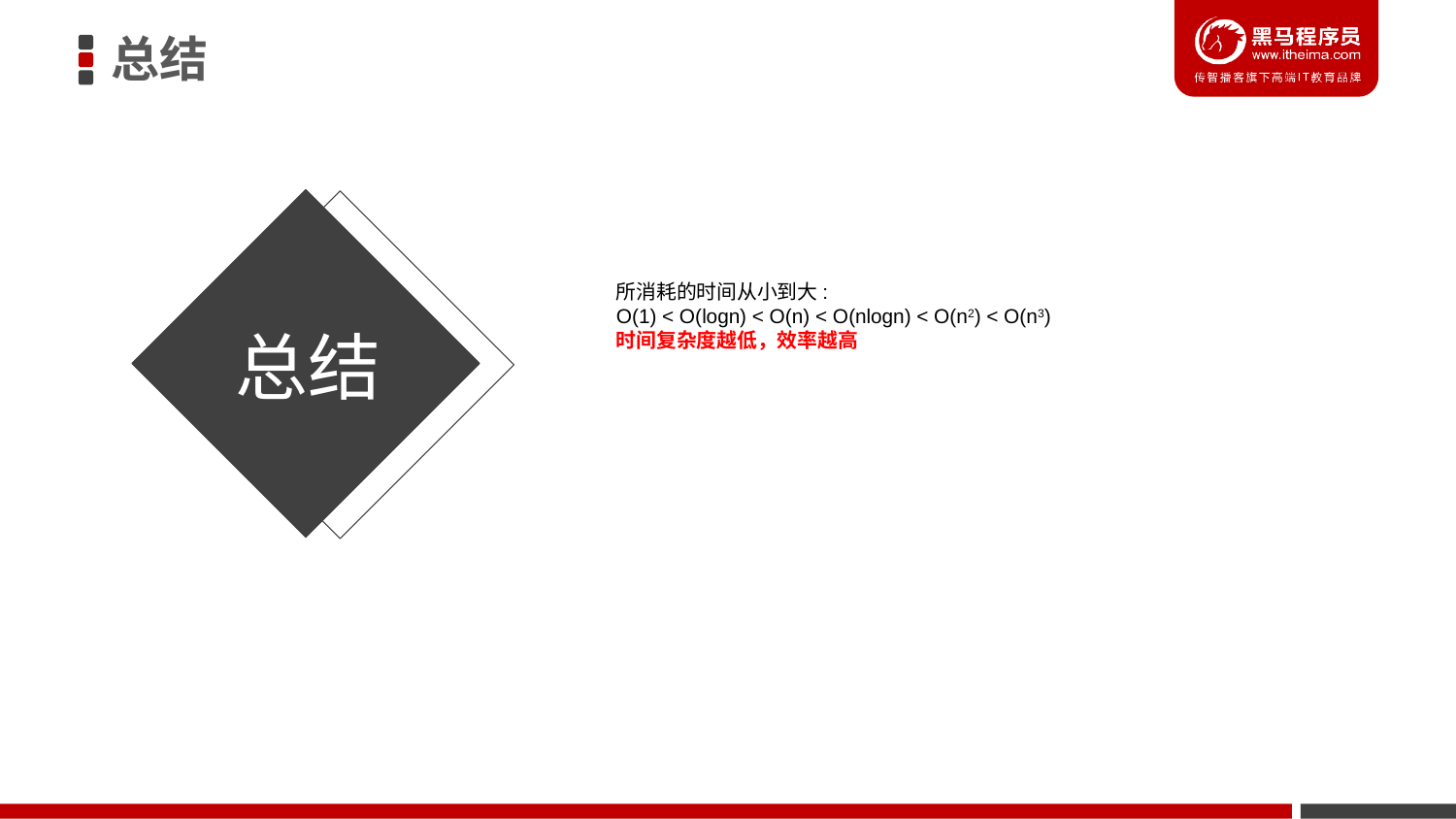

总结

所消耗的时间从小到大:
O(1) < O(logn) < O(n) < O(nlogn) < O(n2) < O(n3)
时间复杂度越低，效率越高
总结